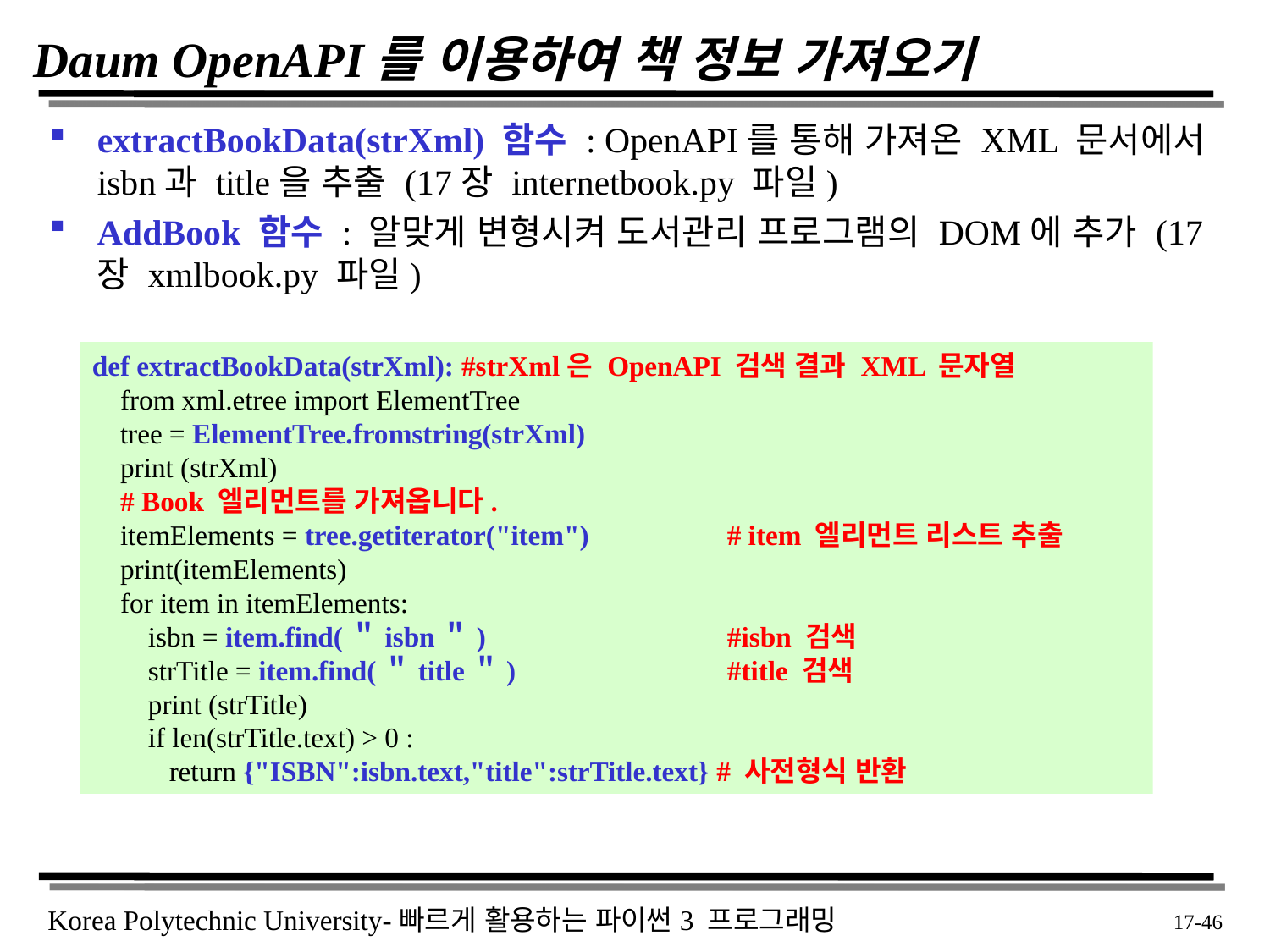

# Daum OpenAPI를 이용하여 책 정보 가져오기
extractBookData(strXml) 함수 : OpenAPI를 통해 가져온 XML 문서에서 isbn과 title을 추출 (17장 internetbook.py 파일)
AddBook 함수 : 알맞게 변형시켜 도서관리 프로그램의 DOM에 추가 (17장 xmlbook.py 파일)

def extractBookData(strXml): #strXml은 OpenAPI 검색 결과 XML 문자열
    from xml.etree import ElementTree
    tree = ElementTree.fromstring(strXml)
    print (strXml)
    # Book 엘리먼트를 가져옵니다.
    itemElements = tree.getiterator("item")  	# item 엘리먼트 리스트 추출
    print(itemElements)
    for item in itemElements:
        isbn = item.find(＂isbn＂)    		#isbn 검색
        strTitle = item.find(＂title＂) 		#title 검색
        print (strTitle)
        if len(strTitle.text) > 0 :
           return {"ISBN":isbn.text,"title":strTitle.text} # 사전형식 반환
 17-46